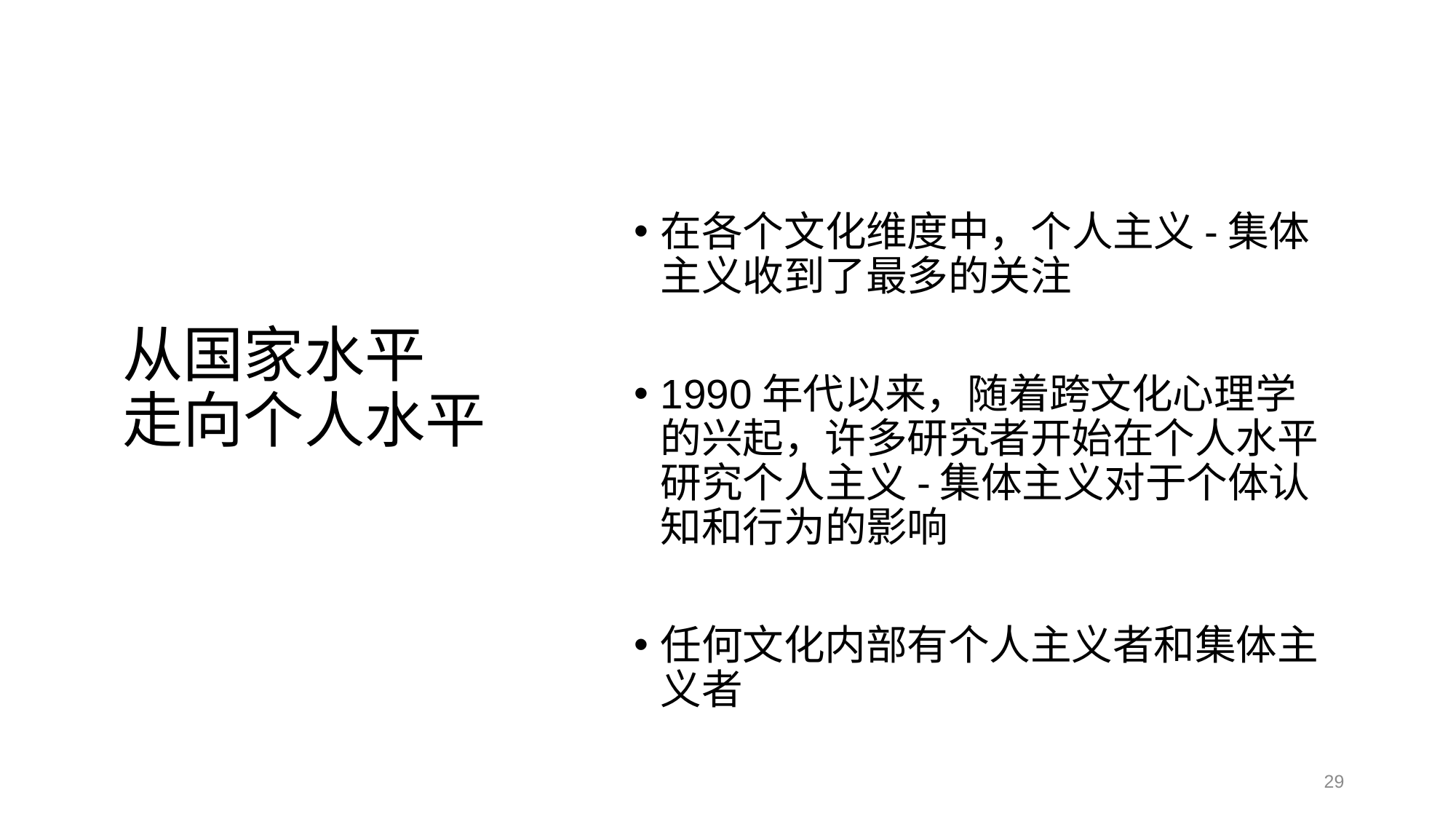

# 从国家水平 走向个人水平
在各个文化维度中，个人主义-集体主义收到了最多的关注

1990年代以来，随着跨文化心理学的兴起，许多研究者开始在个人水平研究个人主义-集体主义对于个体认知和行为的影响

任何文化内部有个人主义者和集体主义者

29